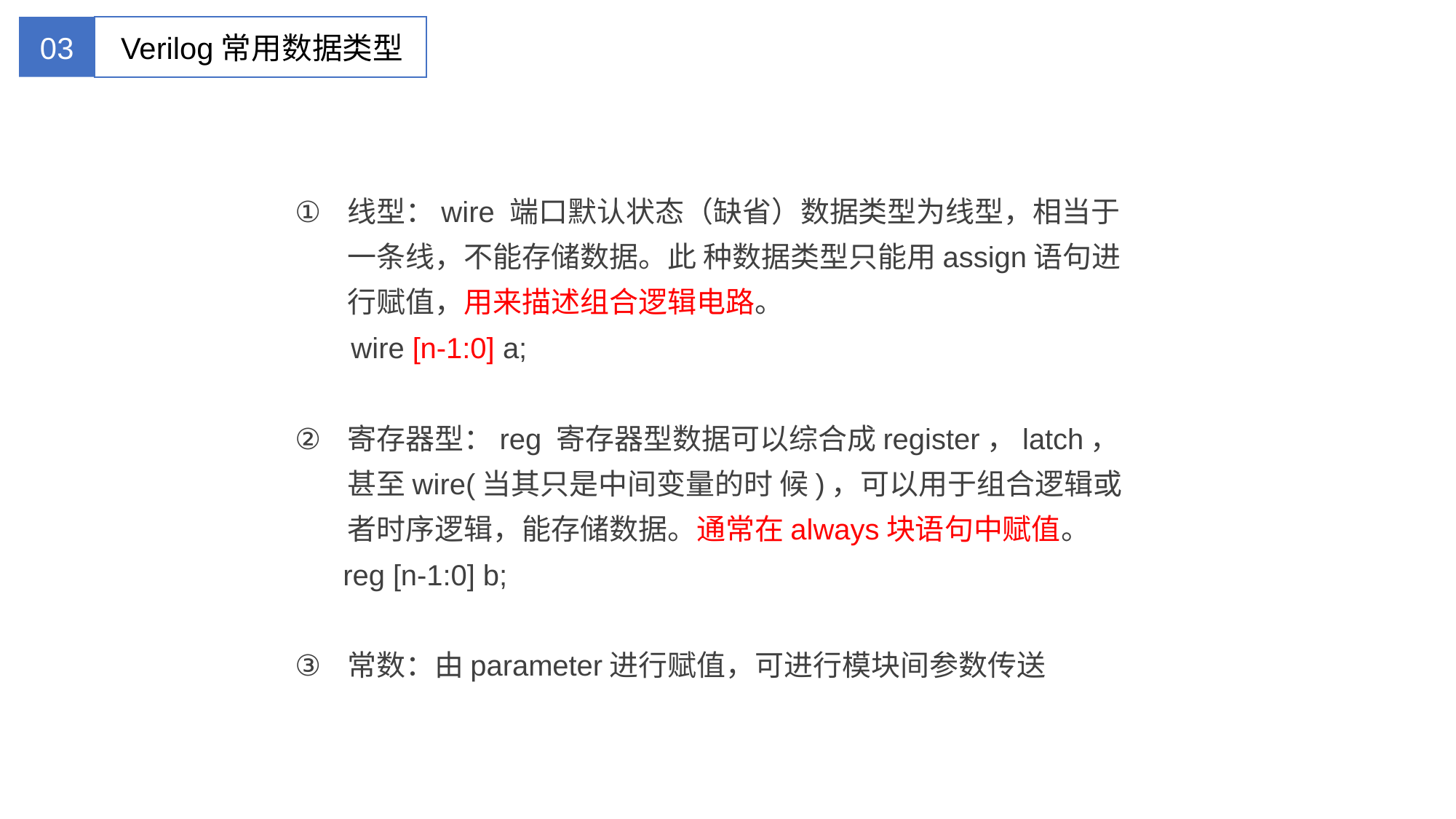

03

Verilog常用数据类型
线型：wire 端口默认状态（缺省）数据类型为线型，相当于一条线，不能存储数据。此 种数据类型只能用assign语句进行赋值，用来描述组合逻辑电路。
       wire [n-1:0] a;

寄存器型：reg 寄存器型数据可以综合成register，latch，甚至wire(当其只是中间变量的时 候)，可以用于组合逻辑或者时序逻辑，能存储数据。通常在always块语句中赋值。
      reg [n-1:0] b;

常数：由parameter进行赋值，可进行模块间参数传送